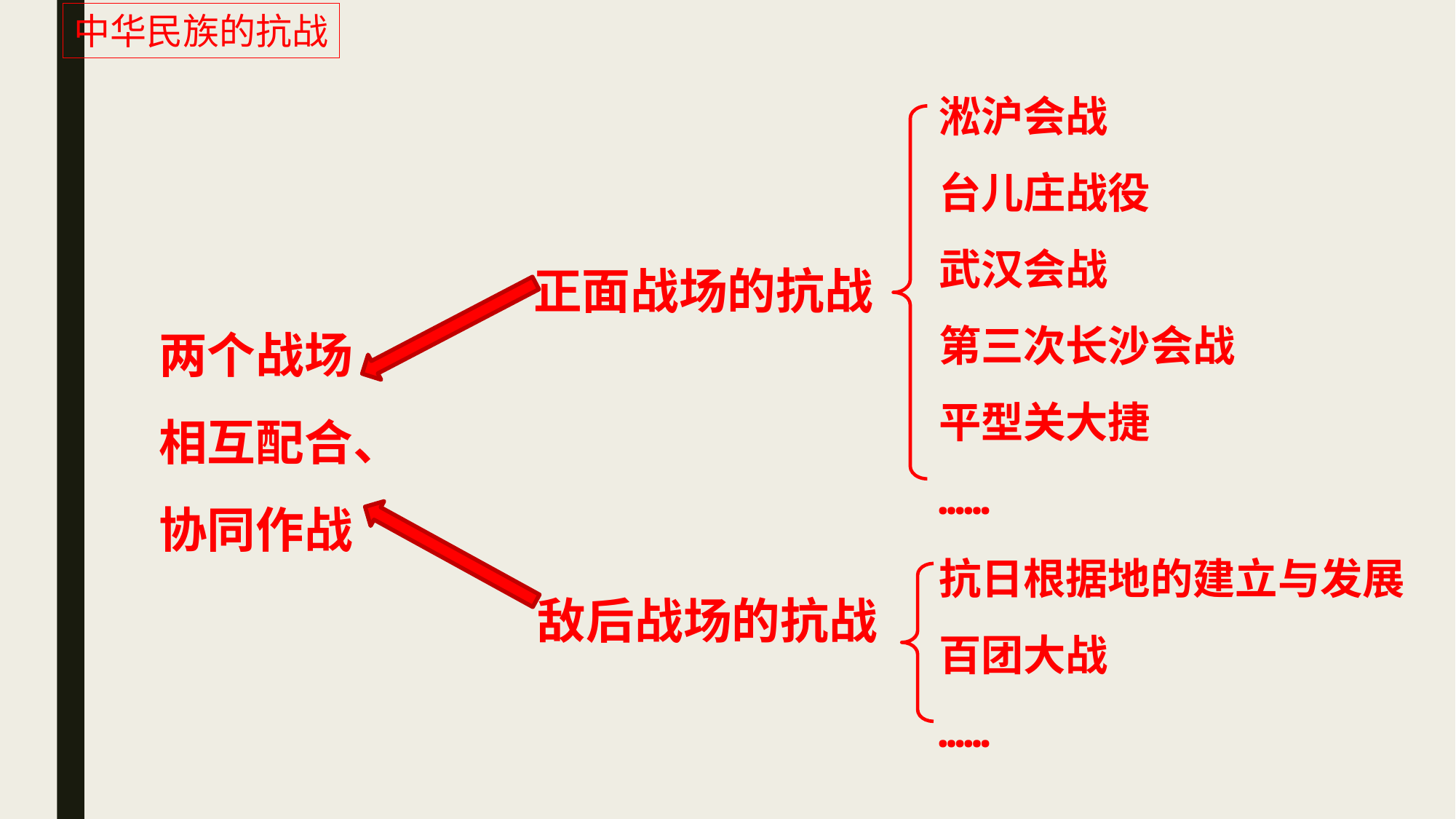

中华民族的抗战
淞沪会战
台儿庄战役
武汉会战
第三次长沙会战
平型关大捷
……

正面战场的抗战
两个战场
相互配合、
协同作战

抗日根据地的建立与发展
百团大战
……

敌后战场的抗战